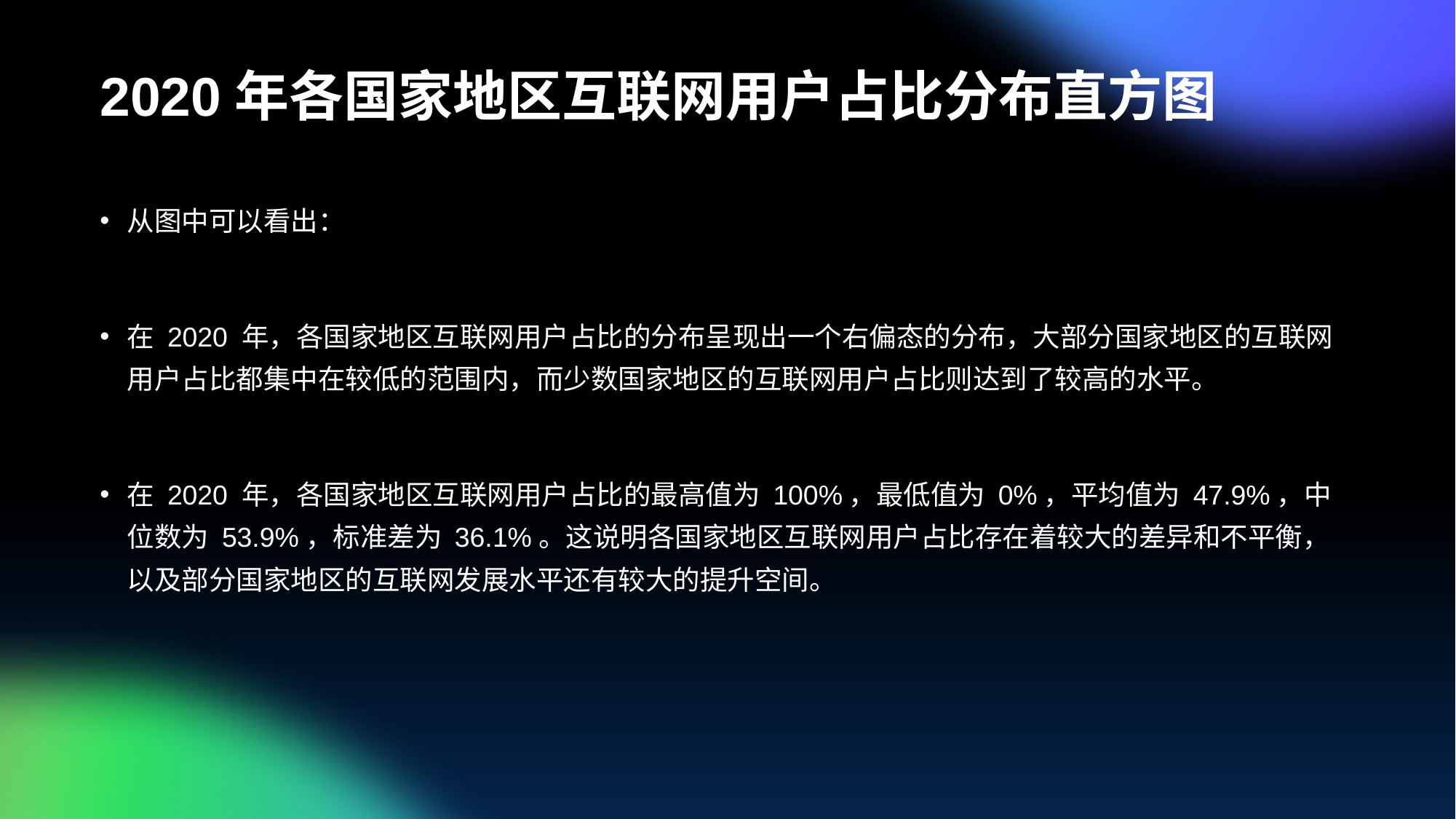

# 2020年各国家地区互联网用户占比分布直方图

从图中可以看出：

在 2020 年，各国家地区互联网用户占比的分布呈现出一个右偏态的分布，大部分国家地区的互联网用户占比都集中在较低的范围内，而少数国家地区的互联网用户占比则达到了较高的水平。

在 2020 年，各国家地区互联网用户占比的最高值为 100%，最低值为 0%，平均值为 47.9%，中位数为 53.9%，标准差为 36.1%。这说明各国家地区互联网用户占比存在着较大的差异和不平衡，以及部分国家地区的互联网发展水平还有较大的提升空间。